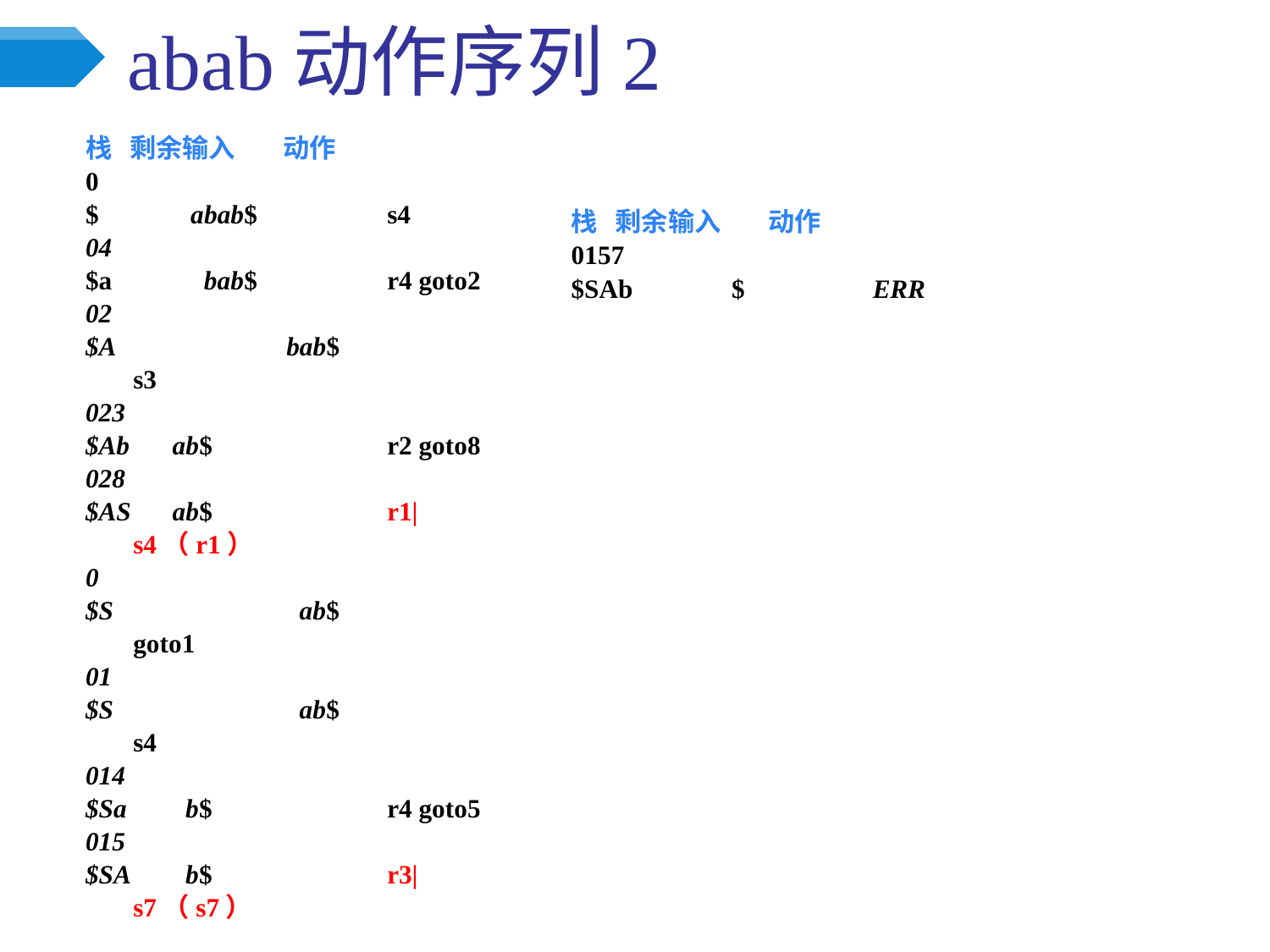

# abab动作序列2
栈   剩余输入        动作
0
$              abab$		s4
04
$a              bab$		r4 goto2
02
$A		    bab$	      	s3
023
$Ab	      ab$	      	r2 goto8
028
$AS	      ab$	      	r1|s4（r1）
0
$S		      ab$	      	goto1
01
$S		      ab$	      	s4
014
$Sa	        b$	      	r4 goto5
015
$SA	        b$	      	r3|s7（s7）

栈   剩余输入        动作
0157
$SAb               $		ERR